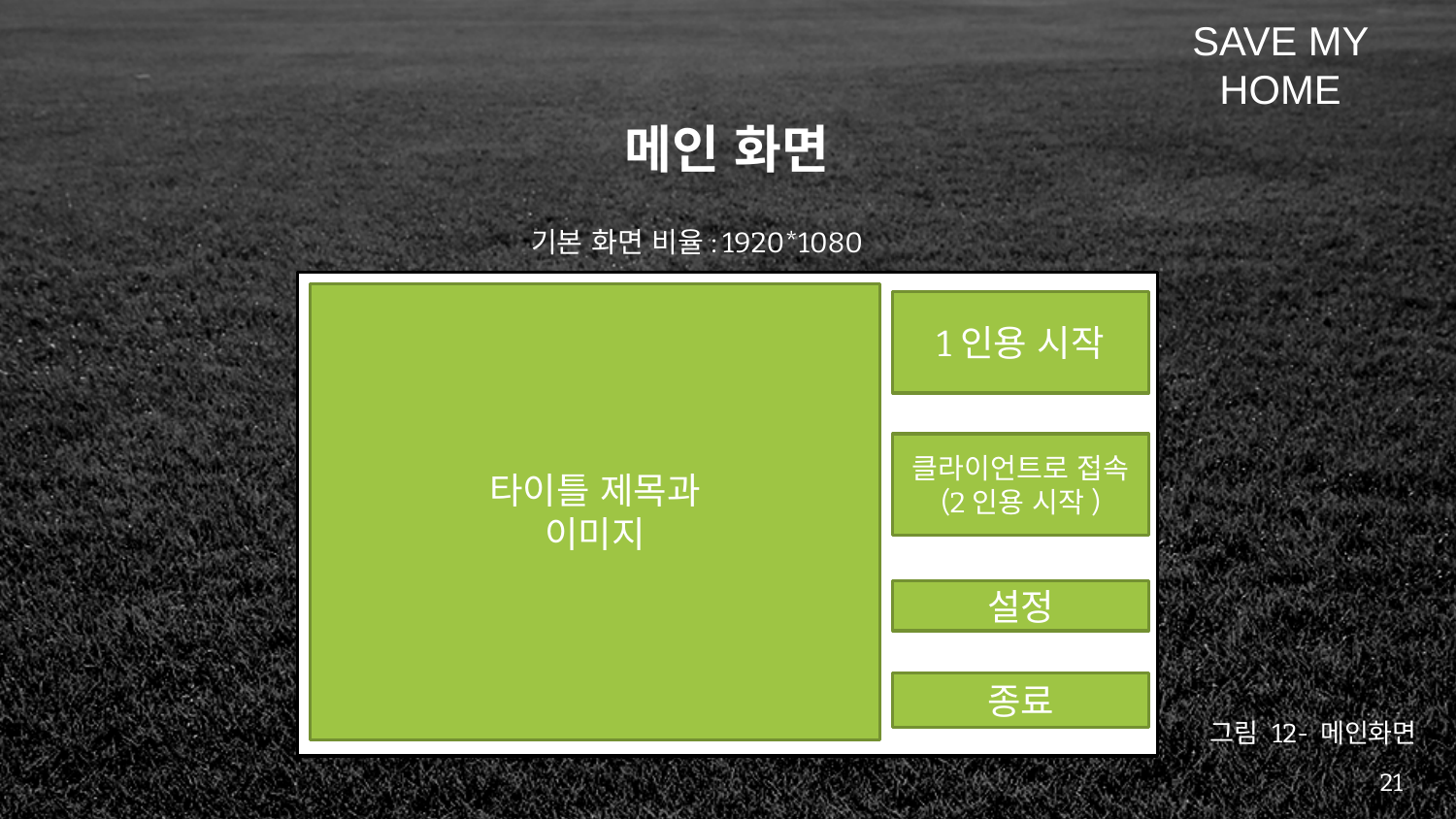

# 메인 화면
기본 화면 비율: 1920*1080

타이틀 제목과
이미지
1인용 시작
클라이언트로 접속
(2인용 시작)
설정
종료
그림 12- 메인화면